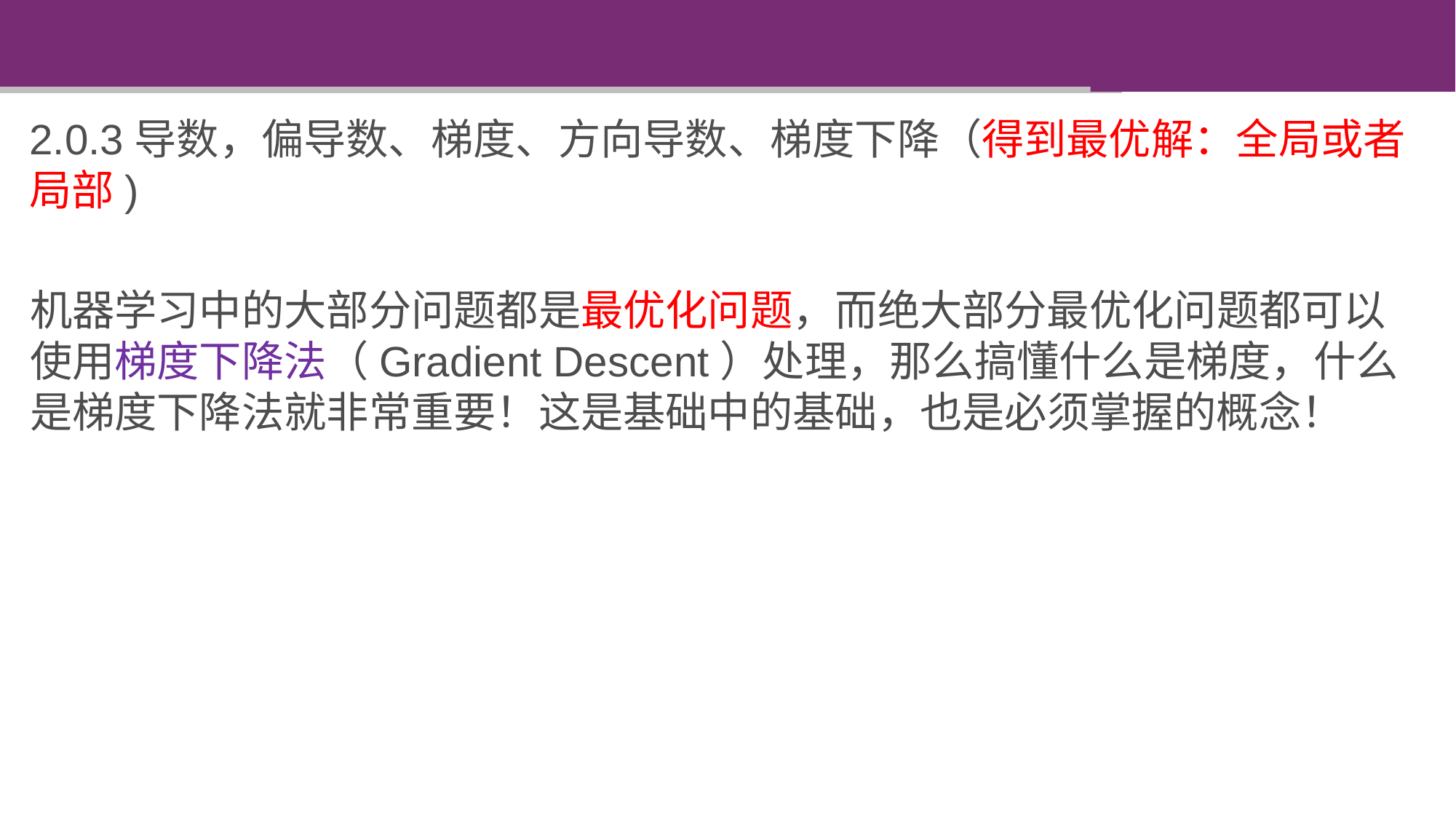

2.0.3导数，偏导数、梯度、方向导数、梯度下降（得到最优解：全局或者局部)
机器学习中的大部分问题都是最优化问题，而绝大部分最优化问题都可以使用梯度下降法（Gradient Descent）处理，那么搞懂什么是梯度，什么是梯度下降法就非常重要！这是基础中的基础，也是必须掌握的概念！